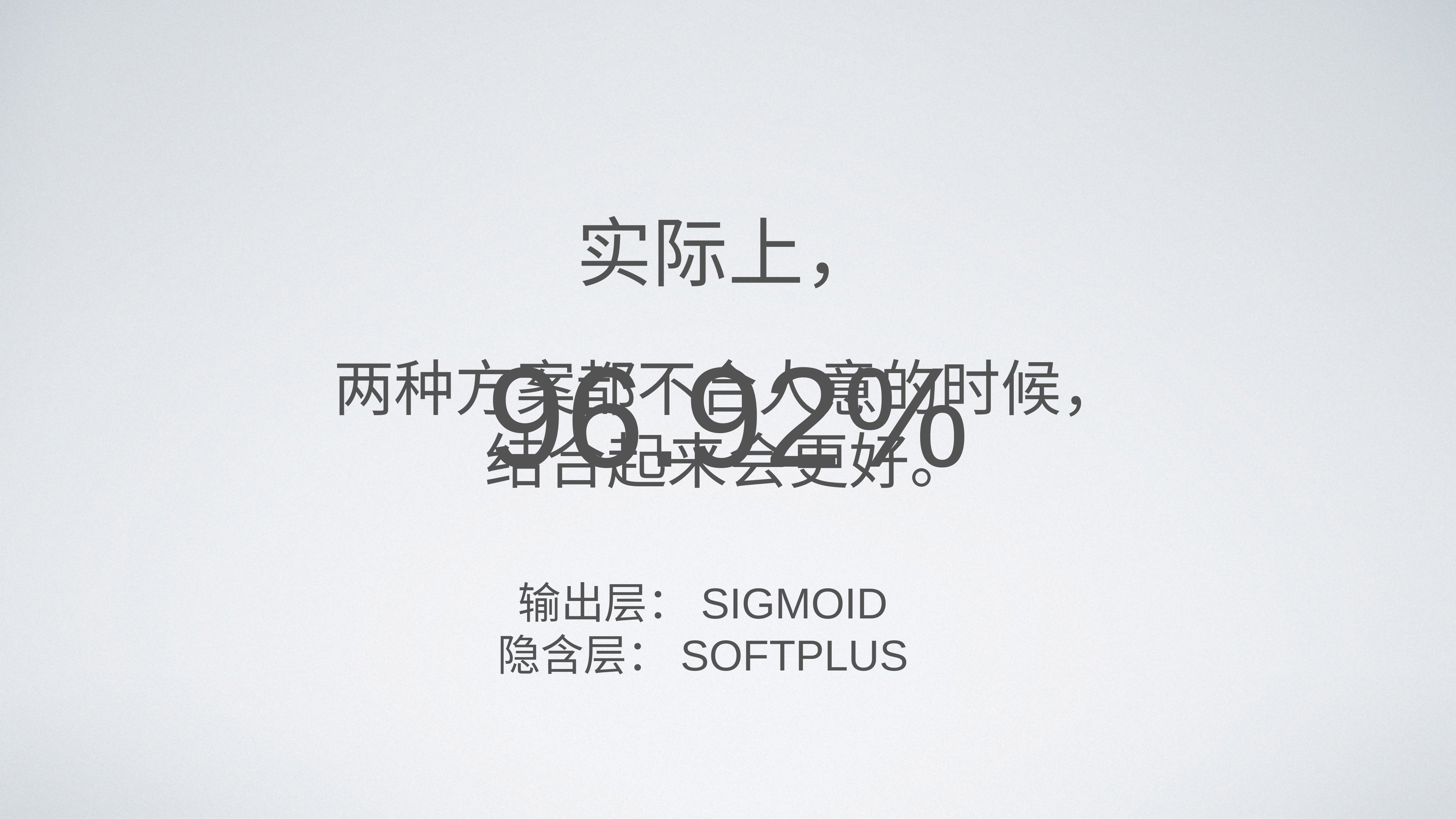

# 实际上，
两种方案都不合人意的时候，
结合起来会更好。
96.92%
输出层：sigmoid
隐含层：softplus